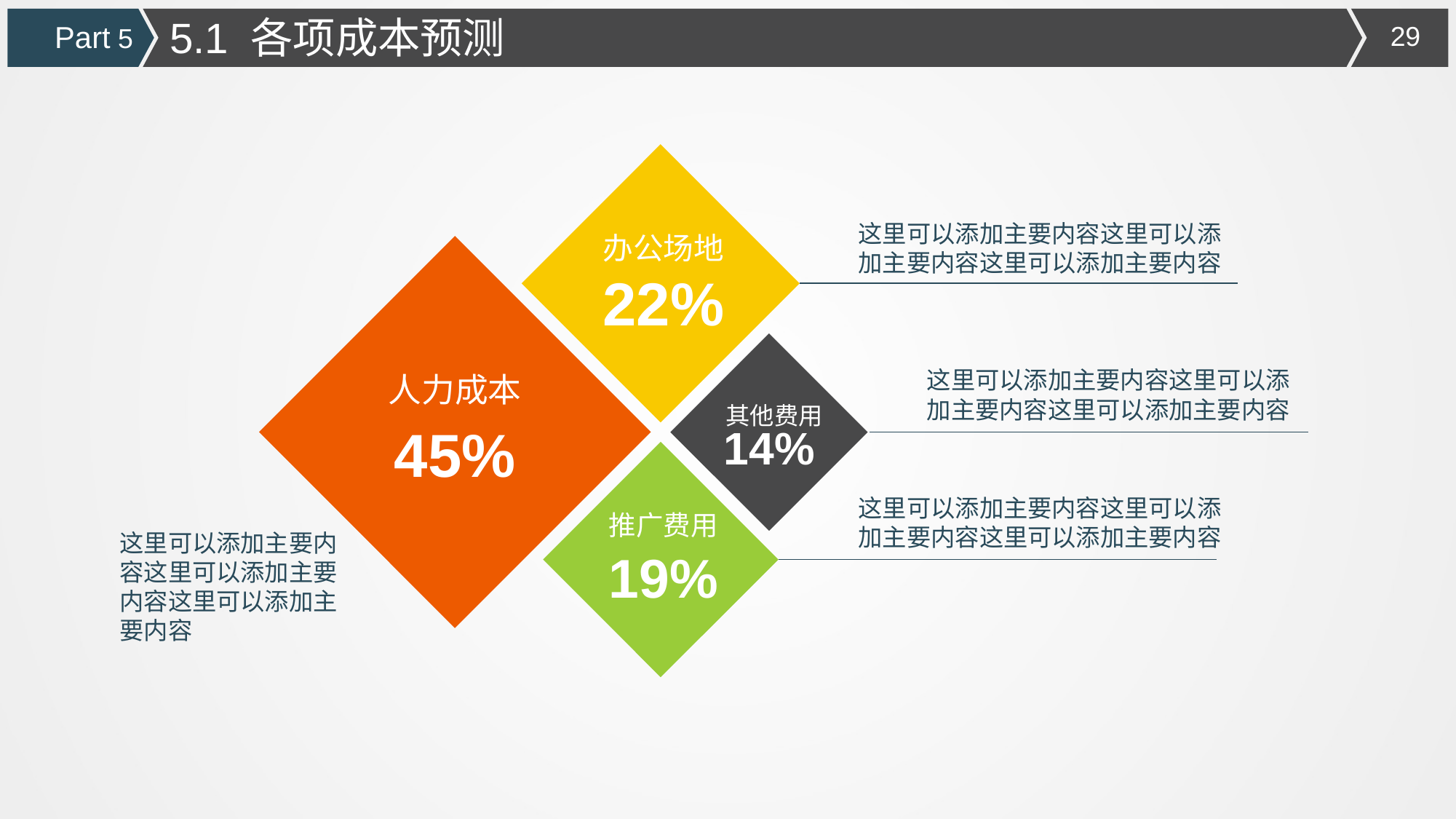

5.1 各项成本预测
Part 5

这里可以添加主要内容这里可以添加主要内容这里可以添加主要内容
办公场地

22%

这里可以添加主要内容这里可以添加主要内容这里可以添加主要内容
人力成本
其他费用
45%
14%

这里可以添加主要内容这里可以添加主要内容这里可以添加主要内容
推广费用
这里可以添加主要内容这里可以添加主要内容这里可以添加主要内容
19%